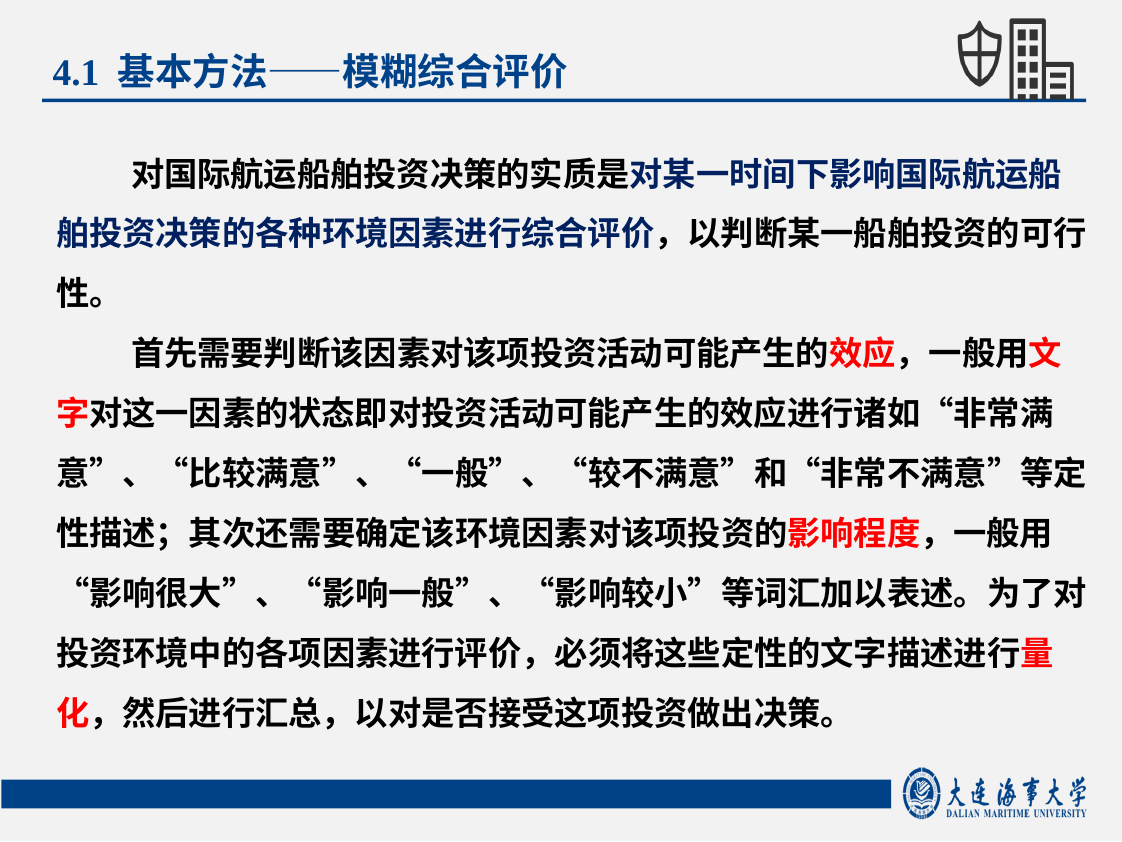

4.1 基本方法——模糊综合评价
对国际航运船舶投资决策的实质是对某一时间下影响国际航运船舶投资决策的各种环境因素进行综合评价，以判断某一船舶投资的可行性。
首先需要判断该因素对该项投资活动可能产生的效应，一般用文字对这一因素的状态即对投资活动可能产生的效应进行诸如“非常满意”、“比较满意”、“一般”、“较不满意”和“非常不满意”等定性描述；其次还需要确定该环境因素对该项投资的影响程度，一般用“影响很大”、“影响一般”、“影响较小”等词汇加以表述。为了对投资环境中的各项因素进行评价，必须将这些定性的文字描述进行量化，然后进行汇总，以对是否接受这项投资做出决策。